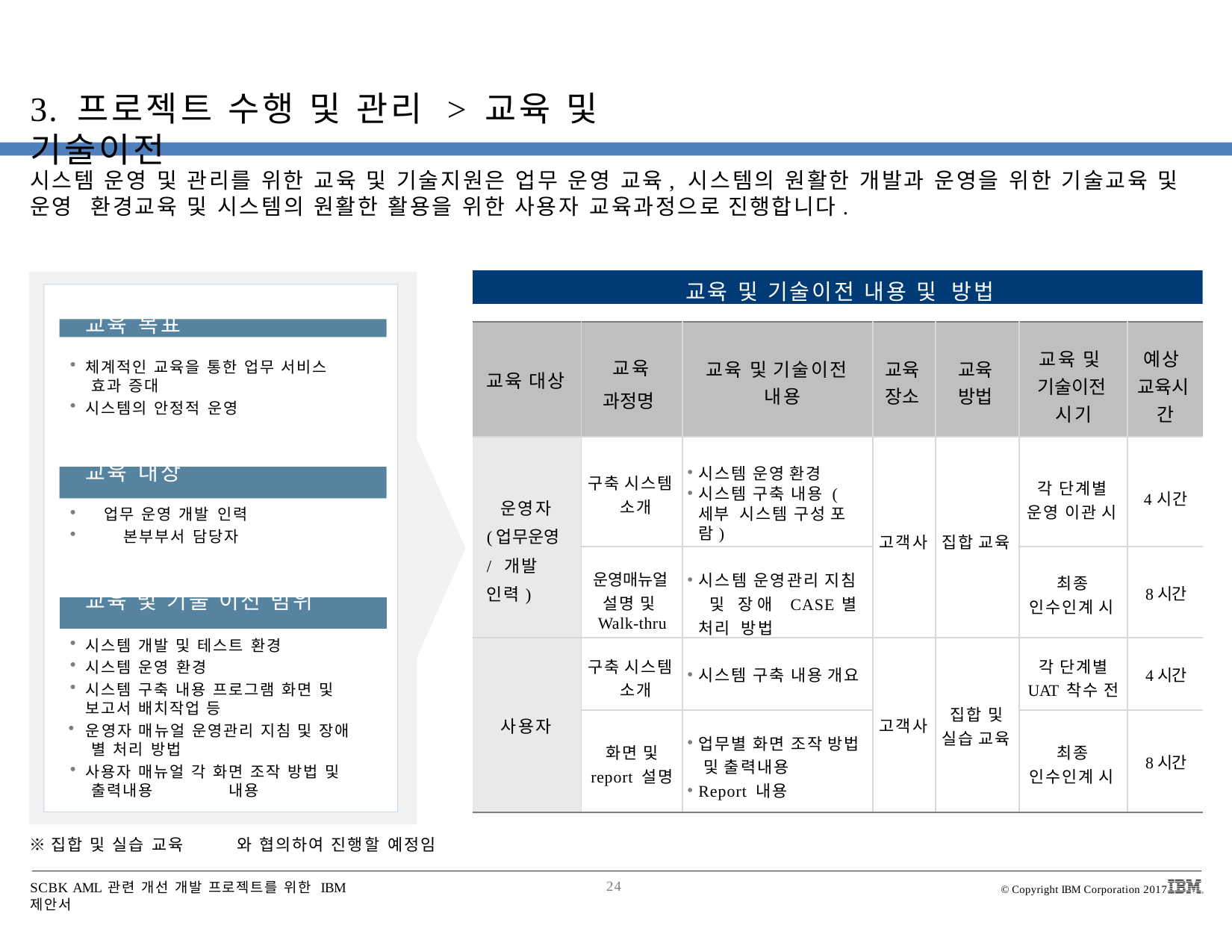

# 3. 프로젝트 수행 및 관리 > 교육 및 기술이전

시스템 운영 및 관리를 위한 교육 및 기술지원은 업무 운영 교육, 시스템의 원활한 개발과 운영을 위한 기술교육 및 운영  환경교육 및 시스템의 원활한 활용을 위한 사용자 교육과정으로 진행합니다.
교육 및 기술이전 내용 및 방법

교육 목표
| 교육 대상 | 교육 과정명 | 교육 및 기술이전 내용 | 교육 장소 | 교육 방법 | 교육 및 기술이전 시기 | 예상 교육시 간 |
| --- | --- | --- | --- | --- | --- | --- |
| 운영자 (업무운영/ 개발 인력) | 구축 시스템 소개 | 시스템 운영 환경 시스템 구축 내용 (세부 시스템 구성 포람) | 고객사 | 집합 교육 | 각 단계별 운영 이관 시 | 4시간 |
|  | 운영매뉴얼 설명 및 Walk-thru | 시스템 운영관리 지침 및 장애 CASE별 처리 방법 |  |  |  |  |
|  |  |  |  |  | 최종 인수인계 시 | 8시간 |
| 사용자 | 구축 시스템 소개 | 시스템 구축 내용 개요 | 고객사 | 집합 및 실습 교육 | 각 단계별 UAT 착수 전 | 4시간 |
|  | 화면 및 report 설명 | 업무별 화면 조작 방법 및 출력내용 Report 내용 |  |  | 최종 인수인계 시 | 8시간 |
체계적인 교육을 통한 업무 서비스  효과 증대
시스템의 안정적 운영

교육 대상
업무 운영 개발 인력
본부부서 담당자

|  |  |  |  |  |
| --- | --- | --- | --- | --- |
| 교육 | 및 | 기술 | 이전 | 범위 |
시스템 개발 및 테스트 환경
시스템 운영 환경
시스템 구축 내용 프로그램 화면 및  보고서 배치작업 등
운영자 매뉴얼 운영관리 지침 및 장애  별 처리 방법
사용자 매뉴얼 각 화면 조작 방법 및  출력내용	내용
※ 집합 및 실습 교육
와 협의하여 진행할 예정임

SCBK AML 관련 개선 개발 프로젝트를 위한 IBM 제안서
24

© Copyright IBM Corporation 2017